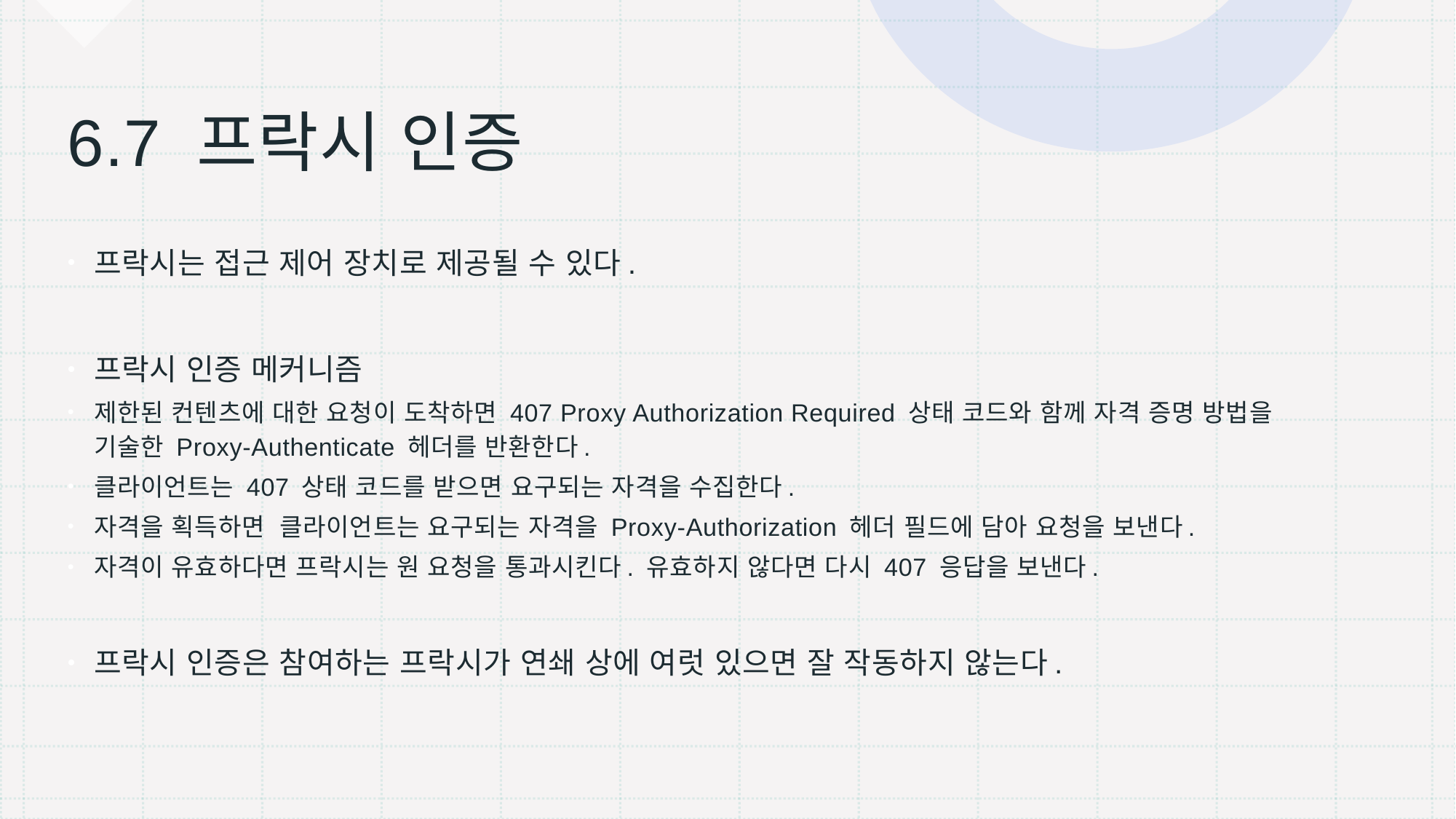

# 6.7 프락시 인증
프락시는 접근 제어 장치로 제공될 수 있다.

프락시 인증 메커니즘
제한된 컨텐츠에 대한 요청이 도착하면 407 Proxy Authorization Required 상태 코드와 함께 자격 증명 방법을 기술한 Proxy-Authenticate 헤더를 반환한다.
클라이언트는 407 상태 코드를 받으면 요구되는 자격을 수집한다.
자격을 획득하면  클라이언트는 요구되는 자격을 Proxy-Authorization 헤더 필드에 담아 요청을 보낸다.
자격이 유효하다면 프락시는 원 요청을 통과시킨다. 유효하지 않다면 다시 407 응답을 보낸다.

프락시 인증은 참여하는 프락시가 연쇄 상에 여럿 있으면 잘 작동하지 않는다.